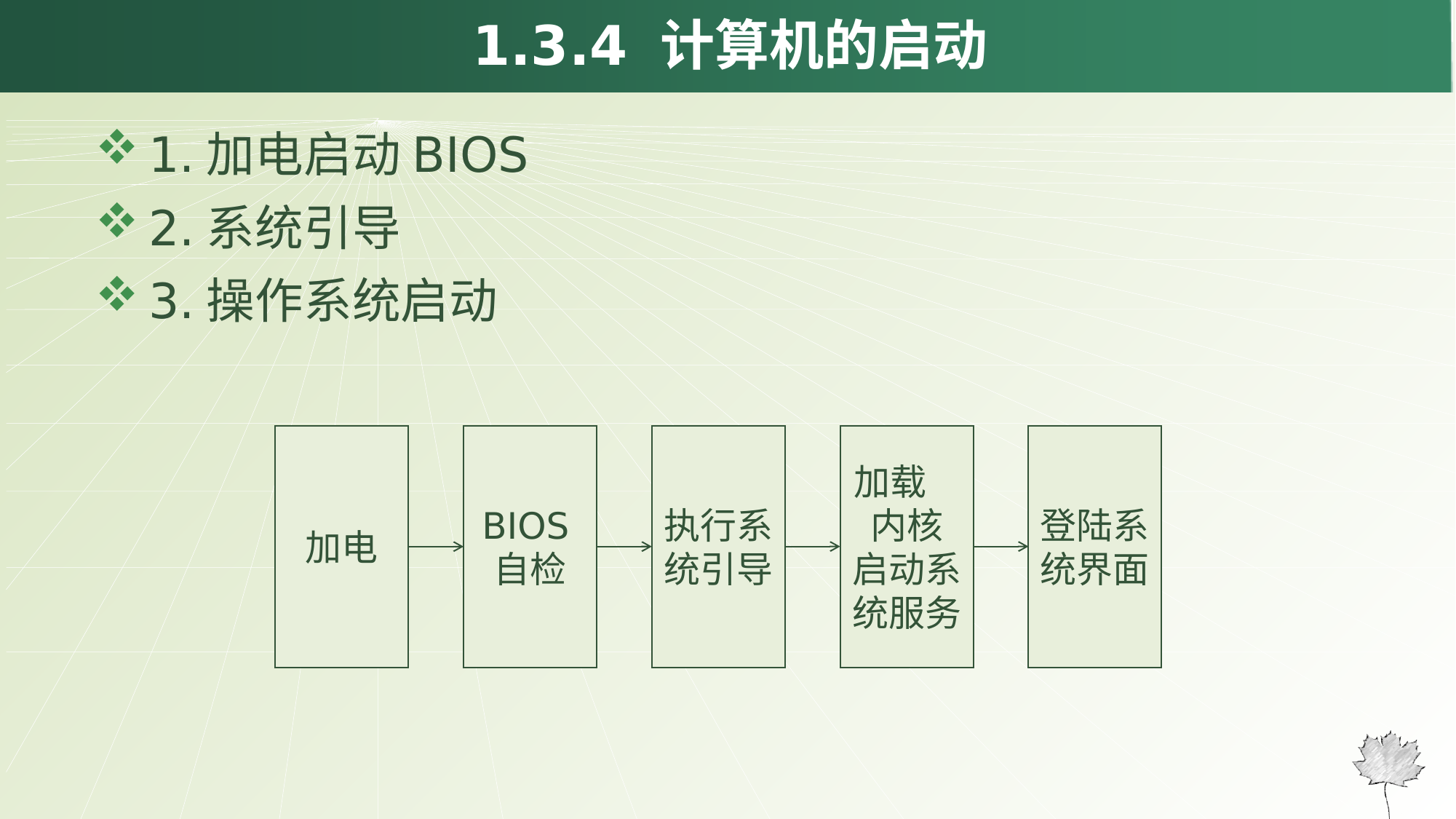

1.3.4 计算机的启动
加电
BIOS自检
执行系统引导
加载     内核
启动系统服务
登陆系统界面
1.加电启动BIOS
2.系统引导
3.操作系统启动